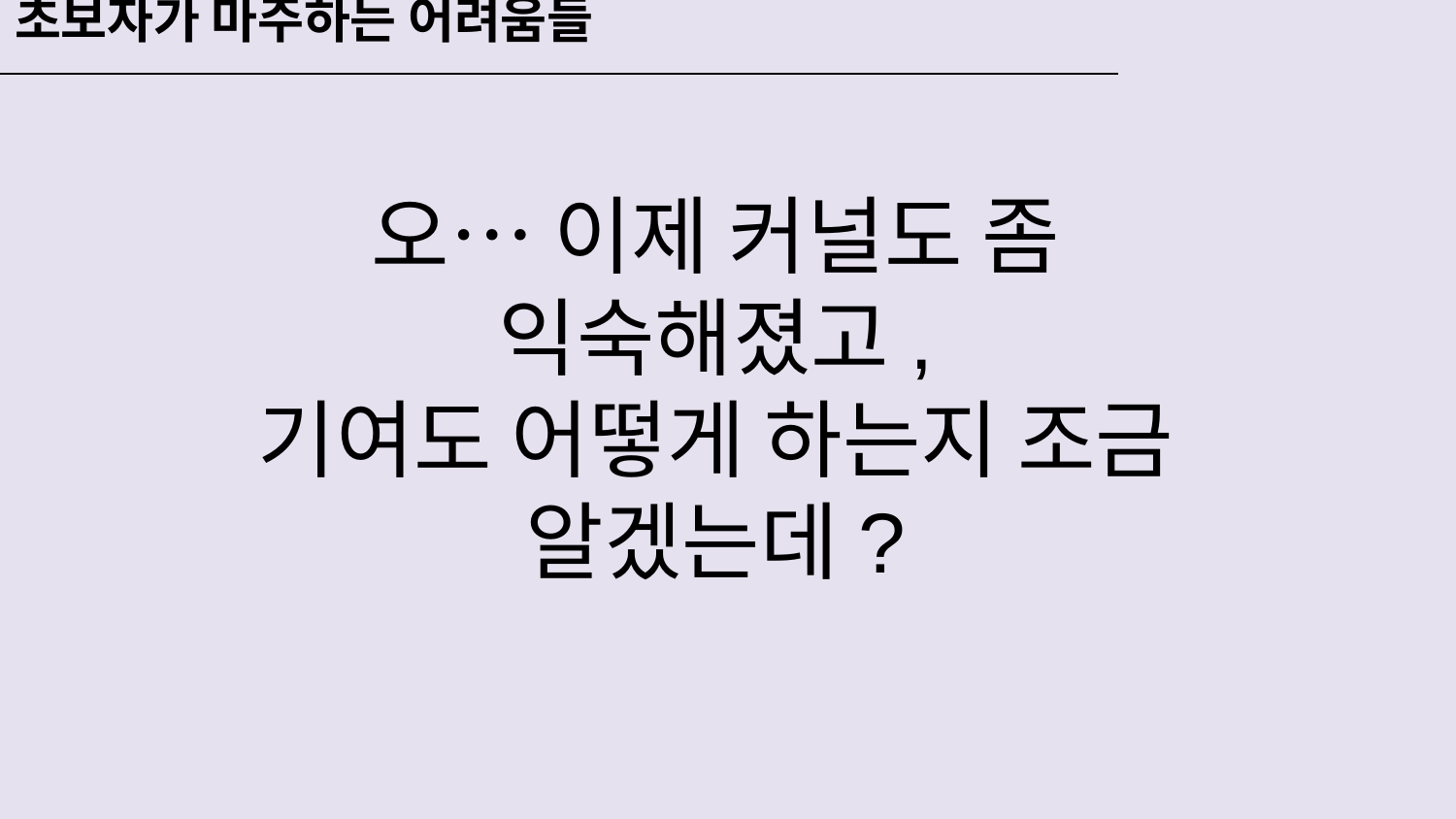

# 초보자가 마주하는 어려움들
오… 이제 커널도 좀 익숙해졌고,
기여도 어떻게 하는지 조금 알겠는데?